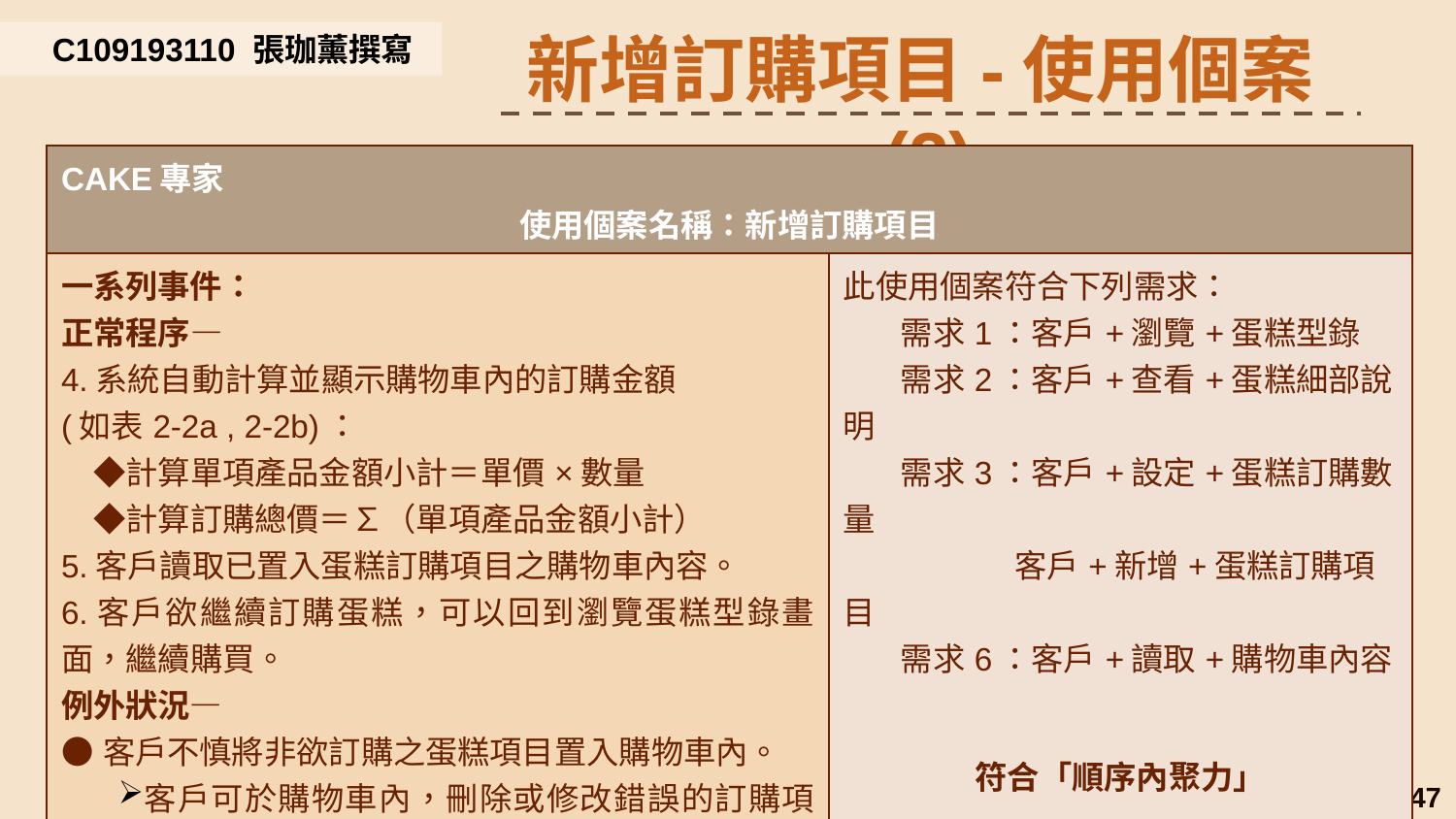

新增訂購項目-使用個案(2)

C109193110 張珈薰撰寫
| CAKE專家 使用個案名稱：新增訂購項目 |  |
| --- | --- |
| 一系列事件： 正常程序— 4.系統自動計算並顯示購物車內的訂購金額 (如表2-2a , 2-2b)： 　◆計算單項產品金額小計＝單價×數量 　◆計算訂購總價＝∑（單項產品金額小計） 5.客戶讀取已置入蛋糕訂購項目之購物車內容。 6.客戶欲繼續訂購蛋糕，可以回到瀏覽蛋糕型錄畫面，繼續購買。 例外狀況— ●客戶不慎將非欲訂購之蛋糕項目置入購物車內。 客戶可於購物車內，刪除或修改錯誤的訂購項目與數量。 | 此使用個案符合下列需求： 需求1：客戶+瀏覽+蛋糕型錄 需求2：客戶+查看+蛋糕細部說明 需求3：客戶+設定+蛋糕訂購數量 客戶+新增+蛋糕訂購項目 需求6：客戶+讀取+購物車內容 符合「順序內聚力」 |
47